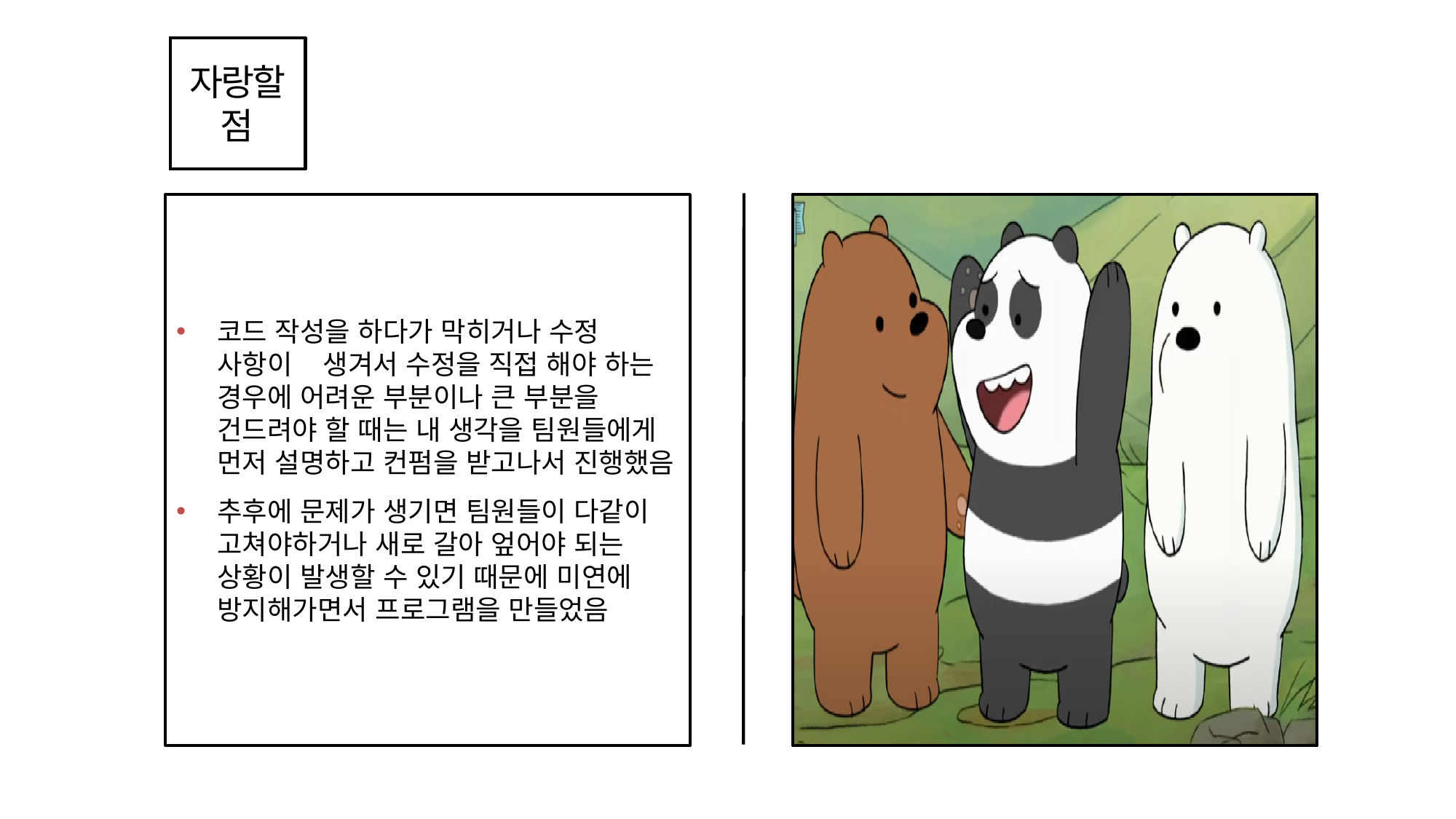

자랑할 점

코드 작성을 하다가 막히거나 수정 사항이    생겨서 수정을 직접 해야 하는 경우에 어려운 부분이나 큰 부분을 건드려야 할 때는 내 생각을 팀원들에게 먼저 설명하고 컨펌을 받고나서 진행했음
추후에 문제가 생기면 팀원들이 다같이 고쳐야하거나 새로 갈아 엎어야 되는 상황이 발생할 수 있기 때문에 미연에 방지해가면서 프로그램을 만들었음